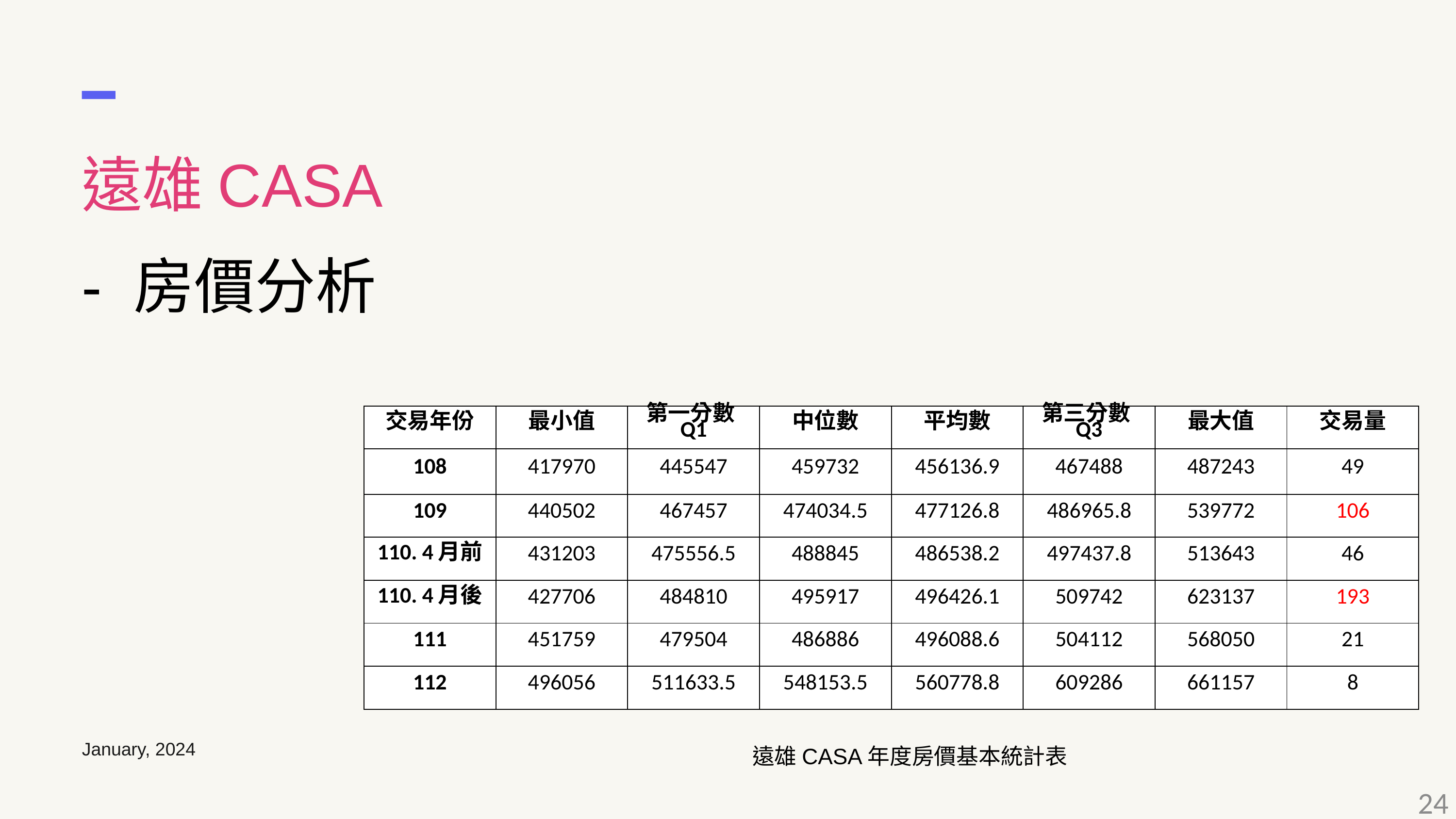

遠雄CASA
- 房價分析
| 交易年份 | 最小值 | 第一分數Q1 | 中位數 | 平均數 | 第三分數Q3 | 最大值 | 交易量 |
| --- | --- | --- | --- | --- | --- | --- | --- |
| 108 | 417970 | 445547 | 459732 | 456136.9 | 467488 | 487243 | 49 |
| 109 | 440502 | 467457 | 474034.5 | 477126.8 | 486965.8 | 539772 | 106 |
| 110. 4月前 | 431203 | 475556.5 | 488845 | 486538.2 | 497437.8 | 513643 | 46 |
| 110. 4月後 | 427706 | 484810 | 495917 | 496426.1 | 509742 | 623137 | 193 |
| 111 | 451759 | 479504 | 486886 | 496088.6 | 504112 | 568050 | 21 |
| 112 | 496056 | 511633.5 | 548153.5 | 560778.8 | 609286 | 661157 | 8 |
January, 2024
遠雄CASA年度房價基本統計表
24